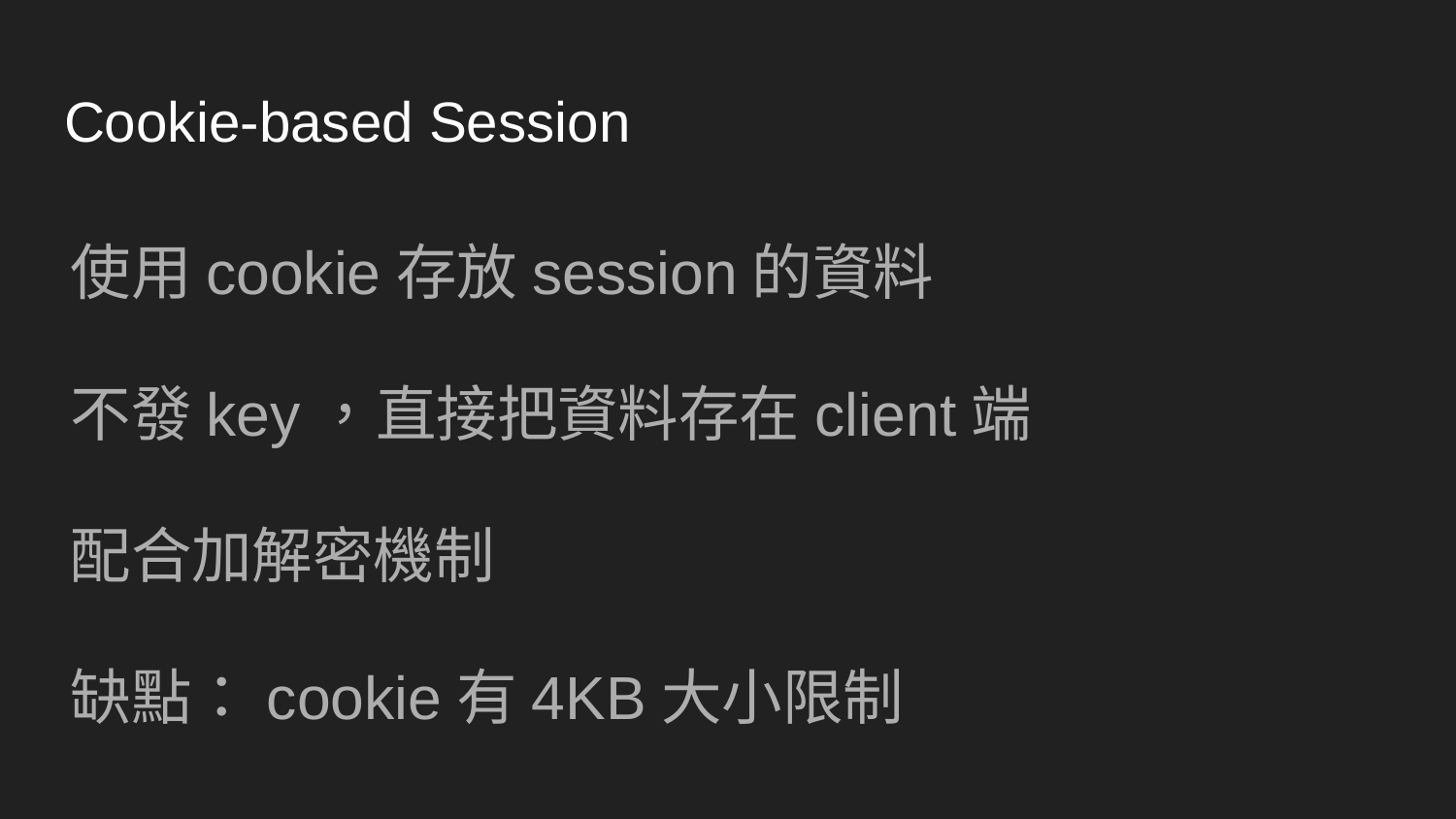

# Cookie-based Session
使用cookie存放session的資料
不發key，直接把資料存在client端
配合加解密機制
缺點：cookie有4KB大小限制